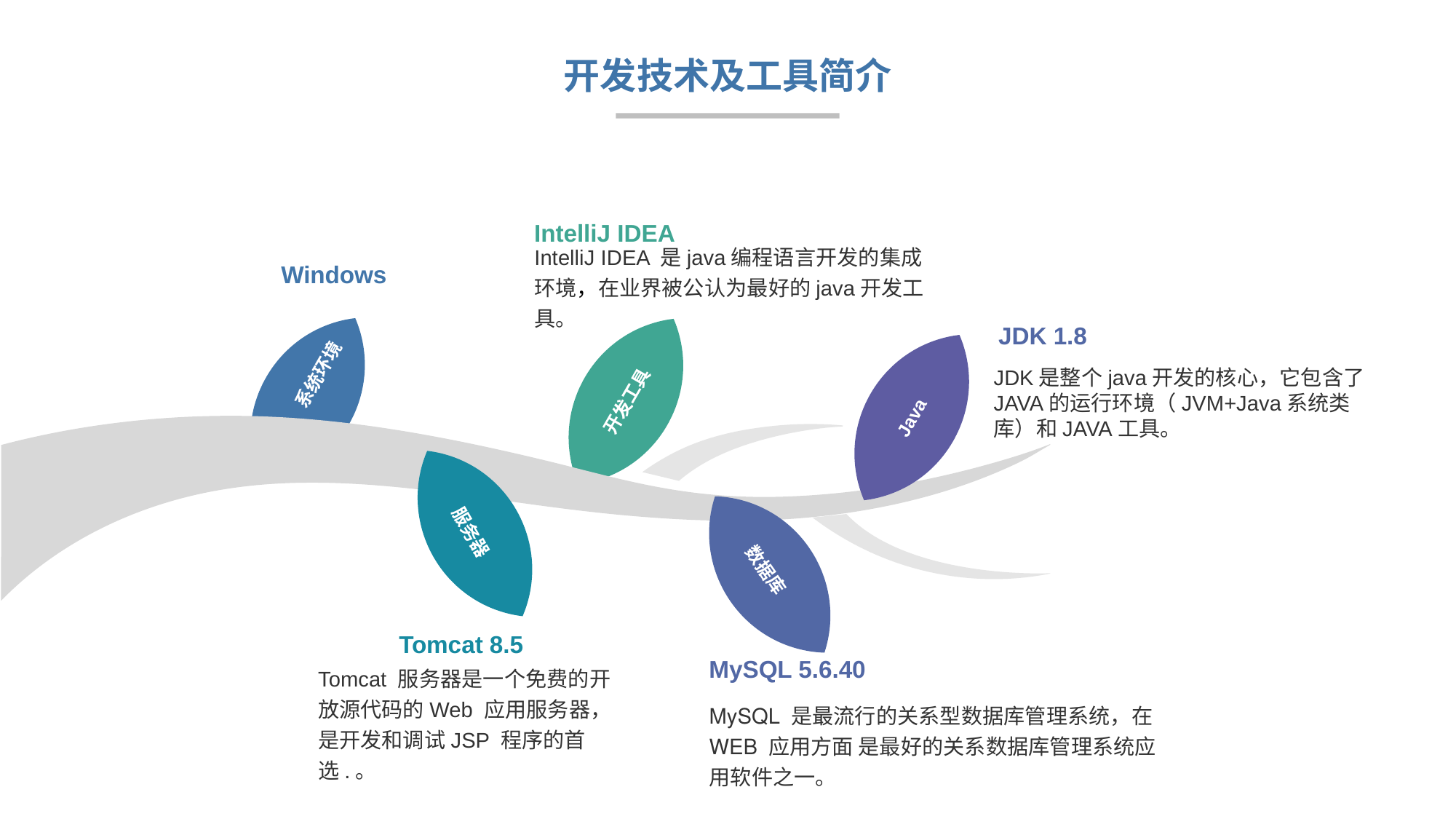

开发技术及工具简介

IntelliJ IDEA
IntelliJ IDEA 是java编程语言开发的集成环境，在业界被公认为最好的java开发工具。

开发工具
Windows

系统环境

服务器
Tomcat 8.5
Tomcat 服务器是一个免费的开放源代码的Web 应用服务器，是开发和调试JSP 程序的首选.。

数据库
MySQL 5.6.40
MySQL 是最流行的关系型数据库管理系统，在 WEB 应用方面 是最好的关系数据库管理系统应用软件之一。
JDK 1.8
JDK是整个java开发的核心，它包含了JAVA的运行环境（JVM+Java系统类库）和JAVA工具。
Java